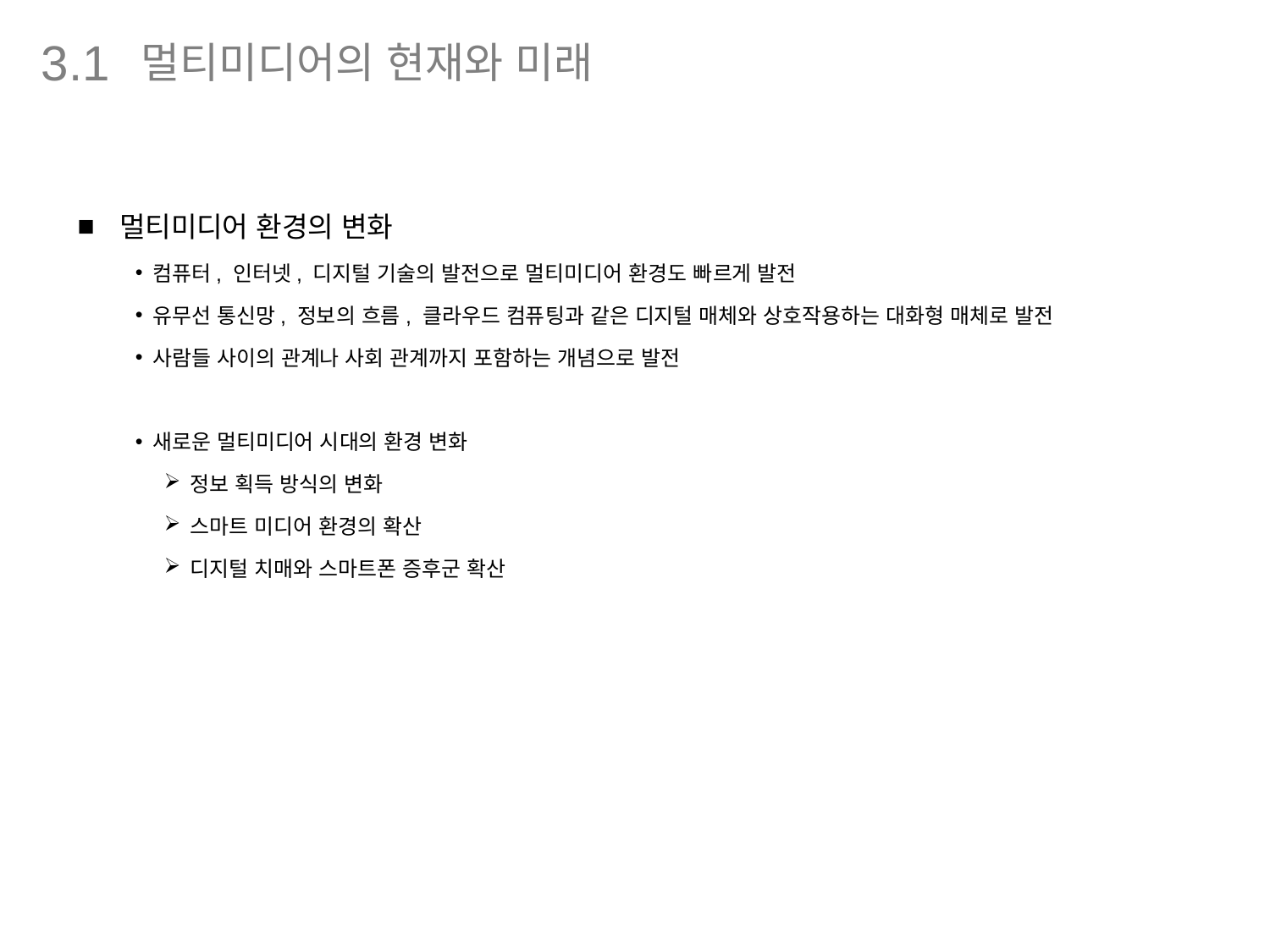

멀티미디어의 현재와 미래
3.1
멀티미디어 환경의 변화
컴퓨터, 인터넷, 디지털 기술의 발전으로 멀티미디어 환경도 빠르게 발전
유무선 통신망, 정보의 흐름, 클라우드 컴퓨팅과 같은 디지털 매체와 상호작용하는 대화형 매체로 발전
사람들 사이의 관계나 사회 관계까지 포함하는 개념으로 발전

새로운 멀티미디어 시대의 환경 변화
정보 획득 방식의 변화
스마트 미디어 환경의 확산
디지털 치매와 스마트폰 증후군 확산